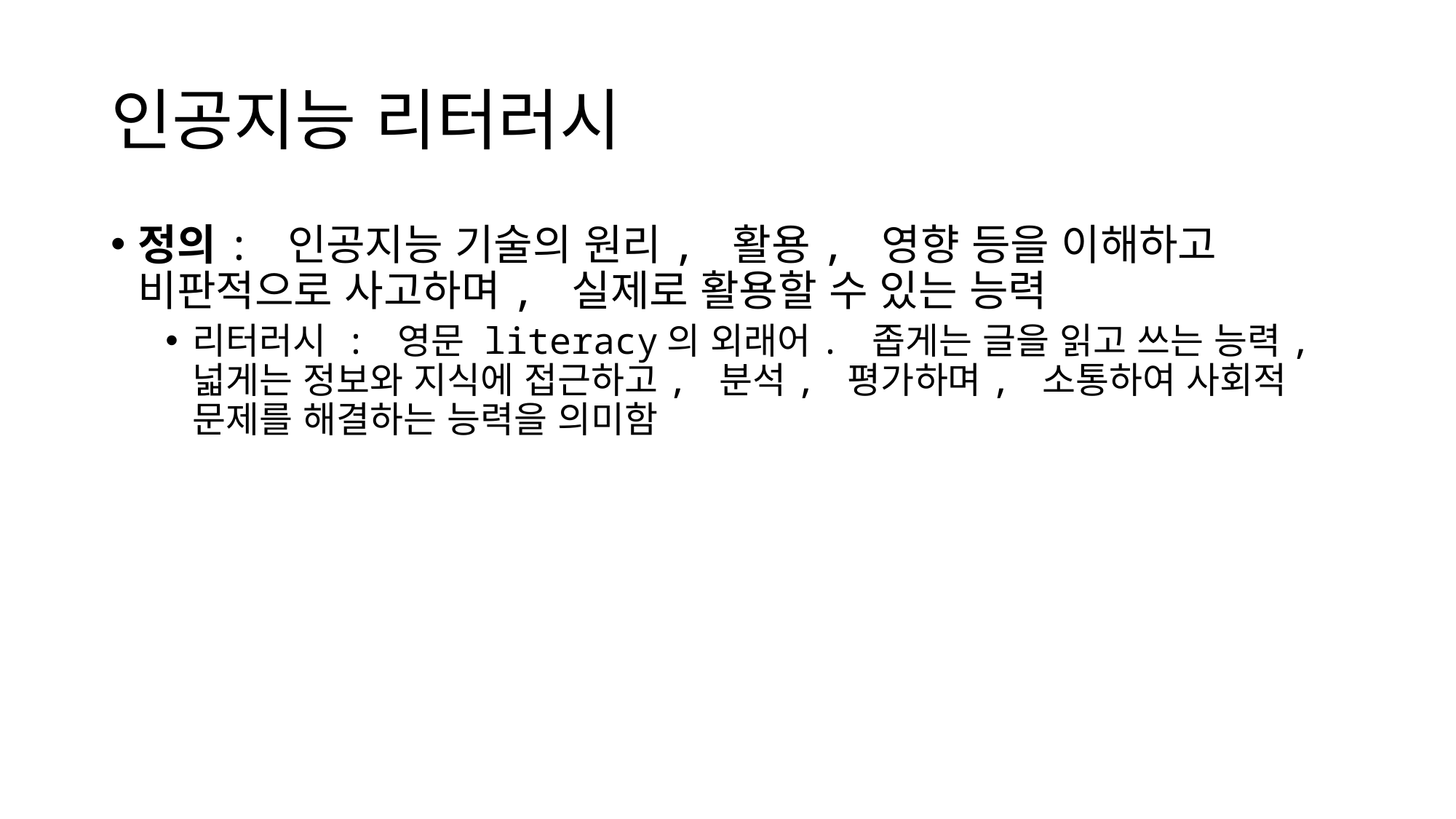

# 인공지능 리터러시
정의: 인공지능 기술의 원리, 활용, 영향 등을 이해하고 비판적으로 사고하며, 실제로 활용할 수 있는 능력
리터러시 : 영문 literacy의 외래어. 좁게는 글을 읽고 쓰는 능력, 넓게는 정보와 지식에 접근하고, 분석, 평가하며, 소통하여 사회적 문제를 해결하는 능력을 의미함